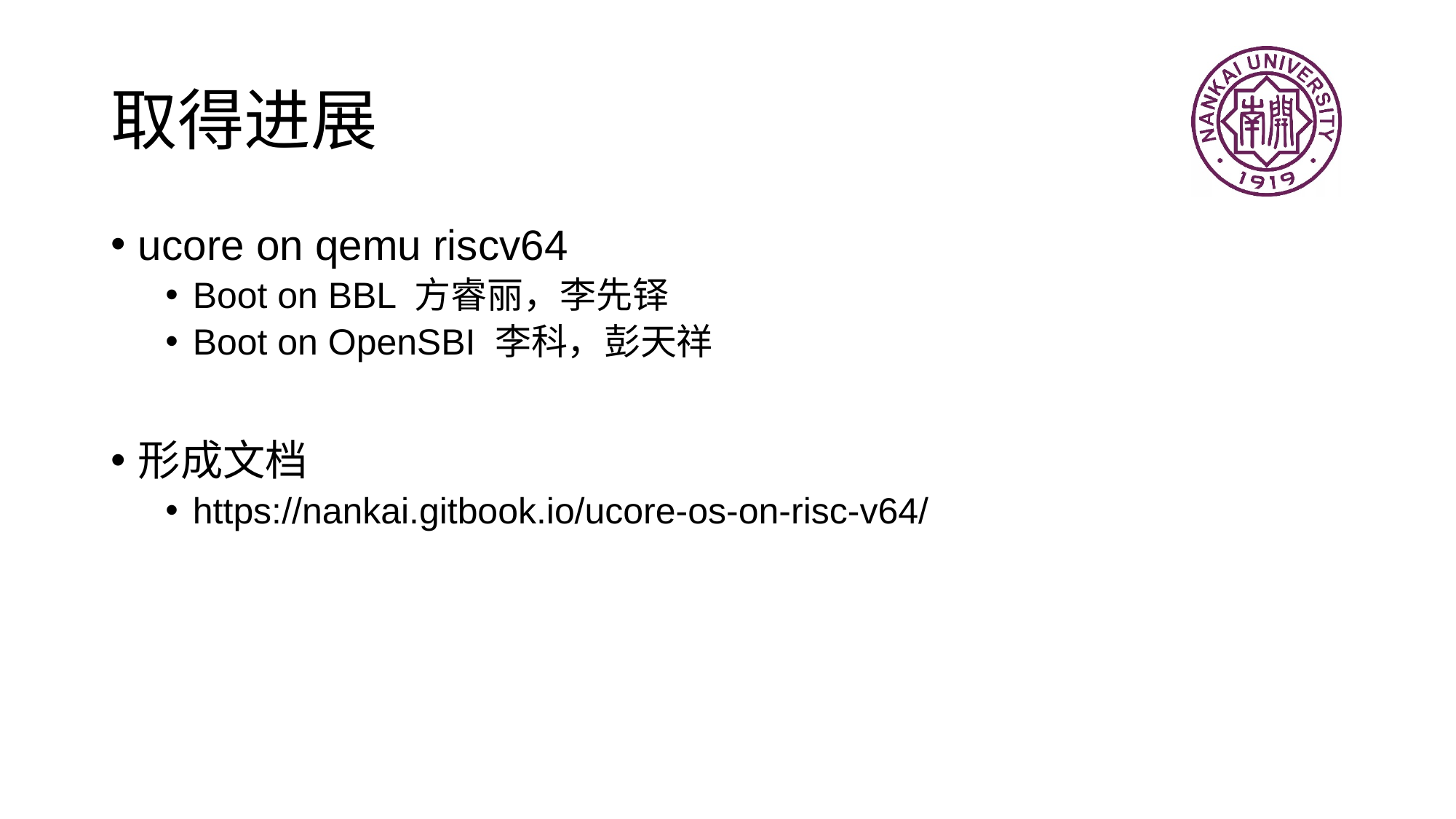

# 取得进展
ucore on qemu riscv64
Boot on BBL 方睿丽，李先铎
Boot on OpenSBI 李科，彭天祥

形成文档
https://nankai.gitbook.io/ucore-os-on-risc-v64/